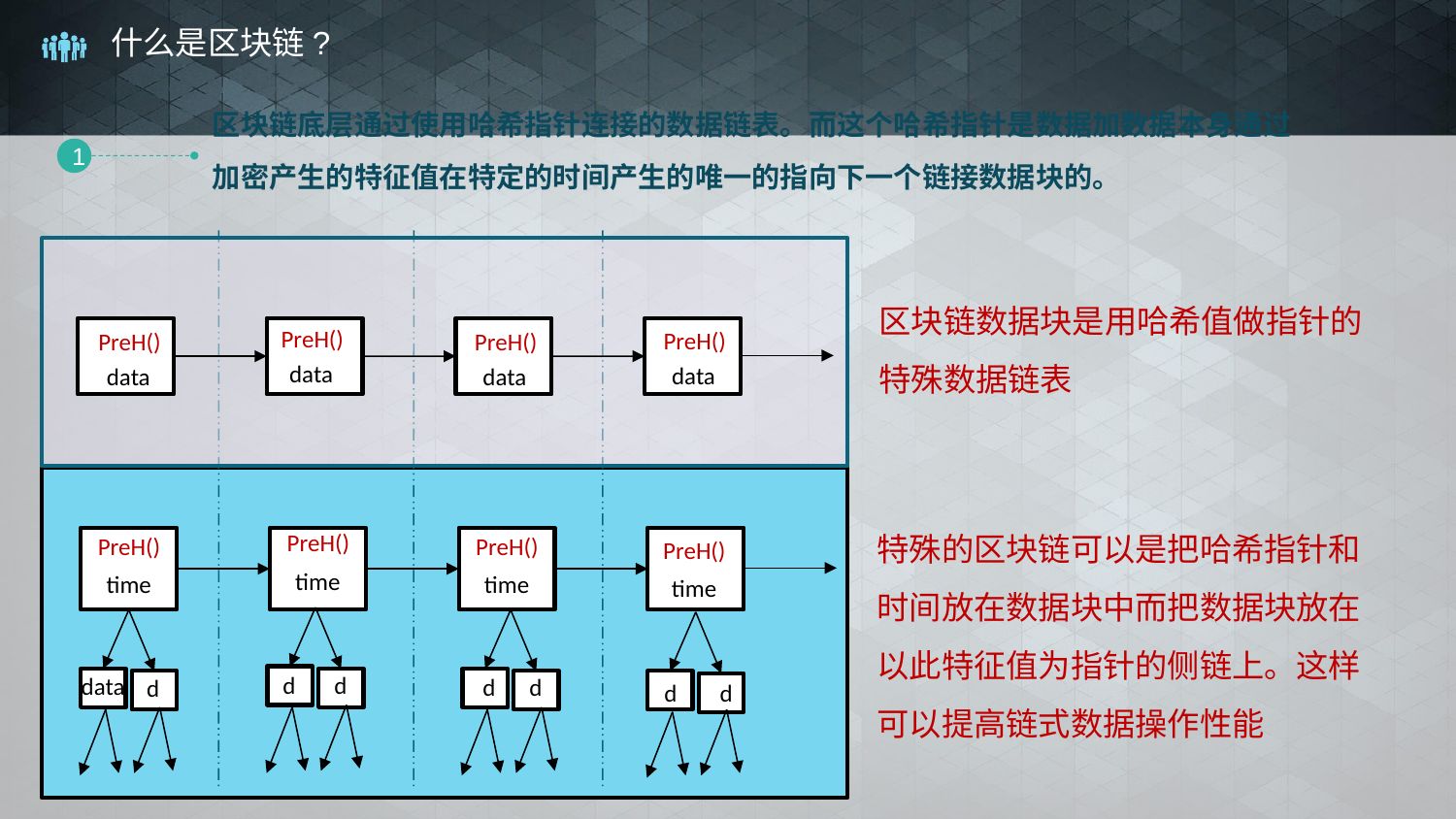

# 什么是区块链?

区块链底层通过使用哈希指针连接的数据链表。而这个哈希指针是数据加数据本身通过

加密产生的特征值在特定的时间产生的唯一的指向下一个链接数据块的。
1

PreH()

PreH()
PreH()
PreH()
data
data
data
data
区块链数据块是用哈希值做指针的特殊数据链表

PreH()
PreH()
PreH()
PreH()
time
time
time
time
d
d
data
d
d
d
d
d
特殊的区块链可以是把哈希指针和时间放在数据块中而把数据块放在以此特征值为指针的侧链上。这样可以提高链式数据操作性能